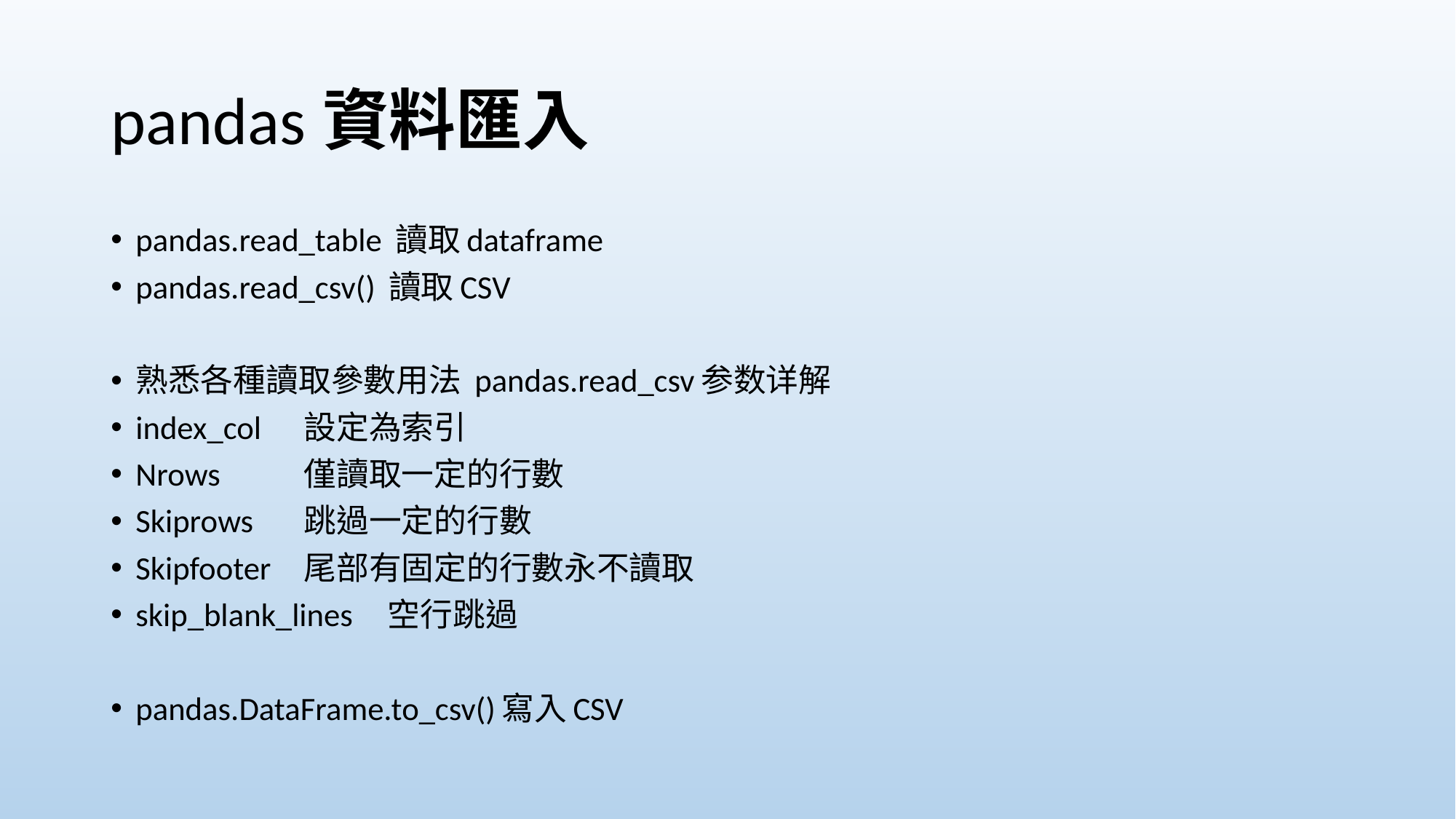

# pandas資料匯入
pandas.read_table 讀取dataframe
pandas.read_csv() 讀取CSV

熟悉各種讀取參數用法 pandas.read_csv参数详解
index_col		設定為索引
Nrows 		僅讀取⼀定的⾏數
Skiprows 		跳過⼀定的⾏數
Skipfooter 		尾部有固定的⾏數永不讀取
skip_blank_lines 	空⾏跳過

pandas.DataFrame.to_csv()寫入CSV